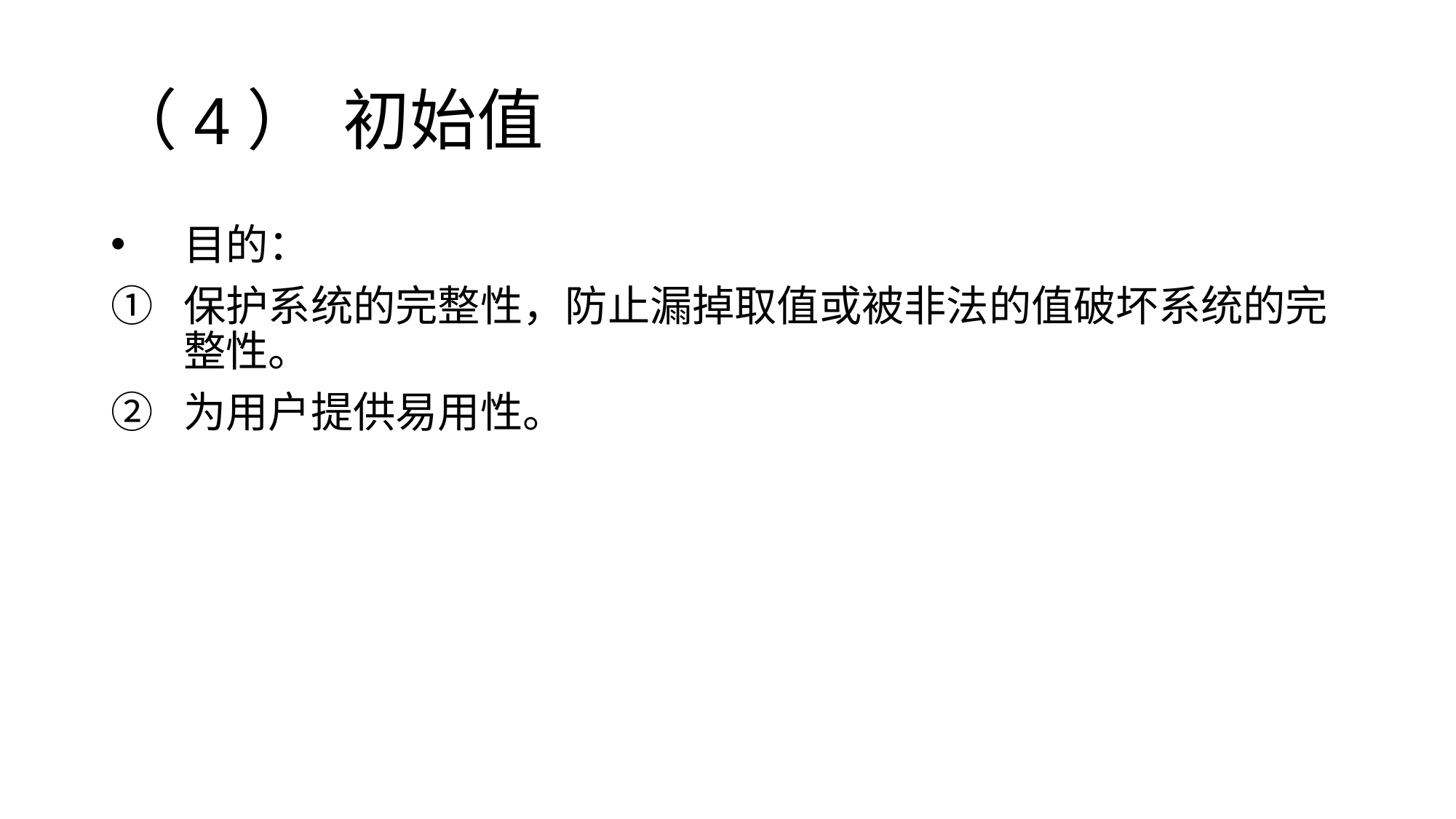

# （4）  初始值
目的：
保护系统的完整性，防止漏掉取值或被非法的值破坏系统的完整性。
为用户提供易用性。